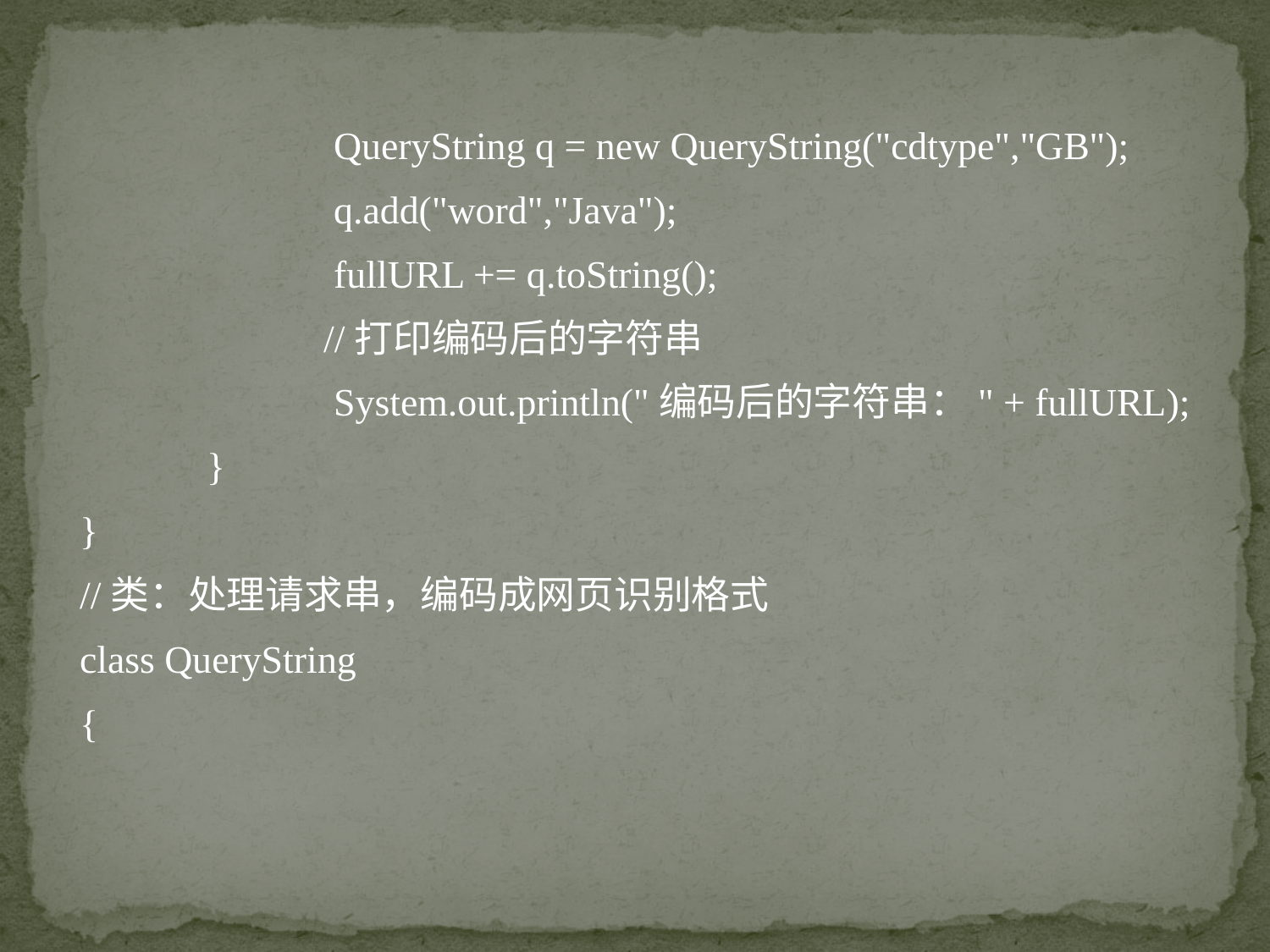

QueryString q = new QueryString("cdtype","GB");
		q.add("word","Java");
		fullURL += q.toString();
	            //打印编码后的字符串
		System.out.println("编码后的字符串：" + fullURL);
	}
}
//类：处理请求串，编码成网页识别格式
class QueryString
{